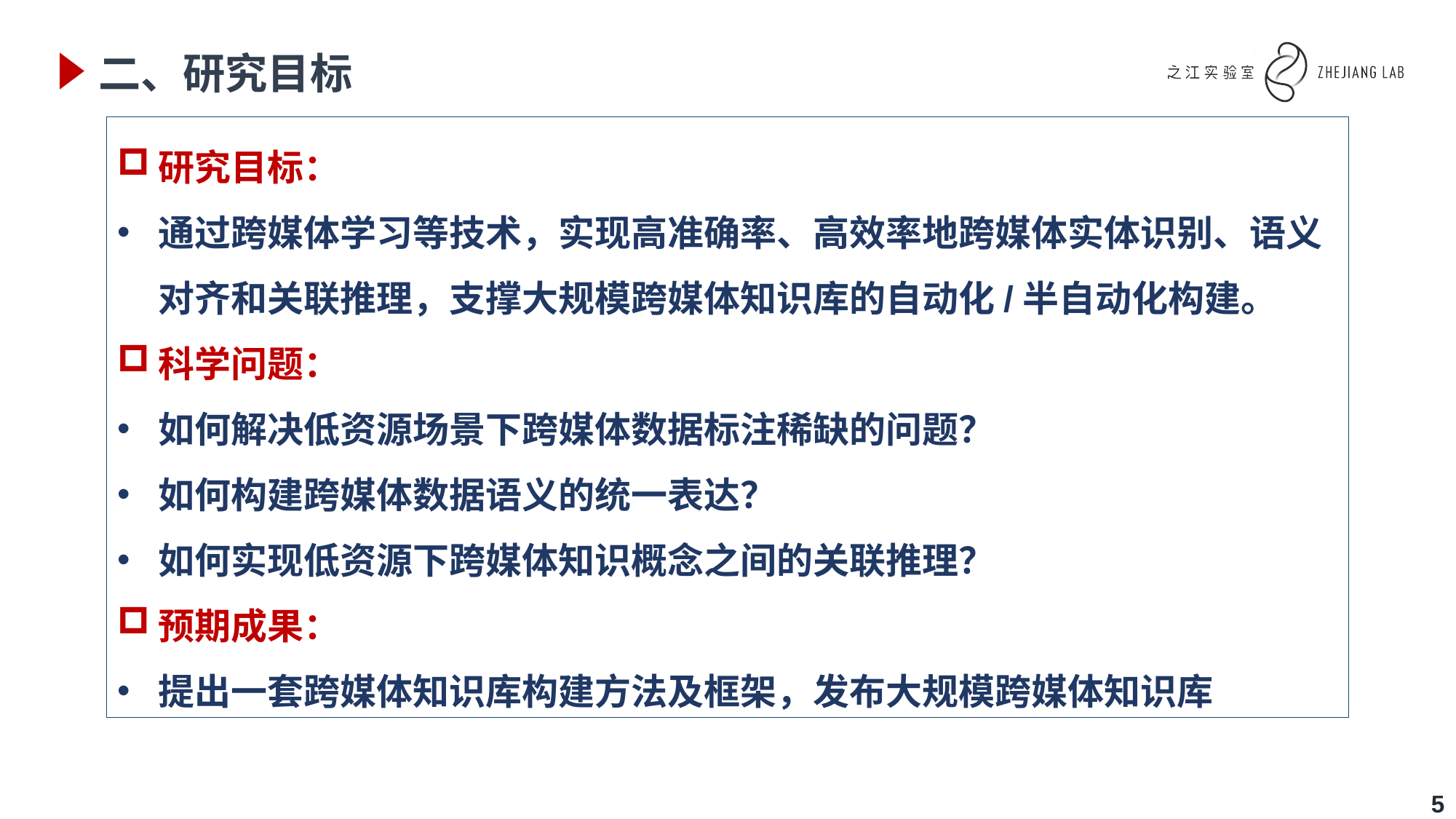

# 二、研究目标
研究目标：
通过跨媒体学习等技术，实现高准确率、高效率地跨媒体实体识别、语义对齐和关联推理，支撑大规模跨媒体知识库的自动化/半自动化构建。
科学问题：
如何解决低资源场景下跨媒体数据标注稀缺的问题？
如何构建跨媒体数据语义的统一表达？
如何实现低资源下跨媒体知识概念之间的关联推理？
预期成果：
提出一套跨媒体知识库构建方法及框架，发布大规模跨媒体知识库